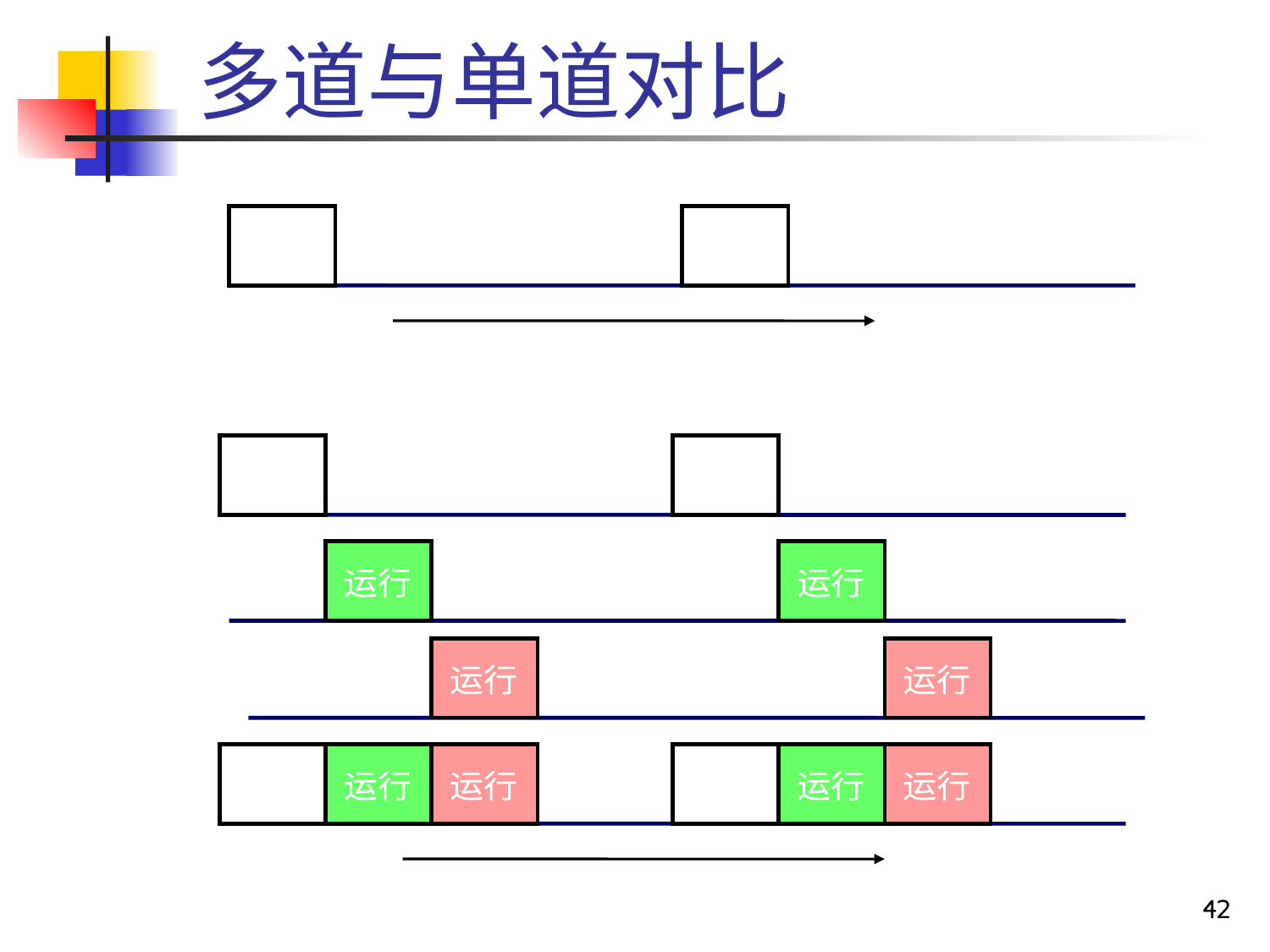

# 多道与单道对比

程序A
运行
运行
等待
等待

时间

（a）单道程序设计

程序A
运行
运行
等待
等待

程序B
等待
运行
运行
等待
等待

等待
运行
运行
程序C
等待
等待

组合
运行
运行
运行
运行
运行
运行
等待
等待

时间

（b）多道程序设计
42